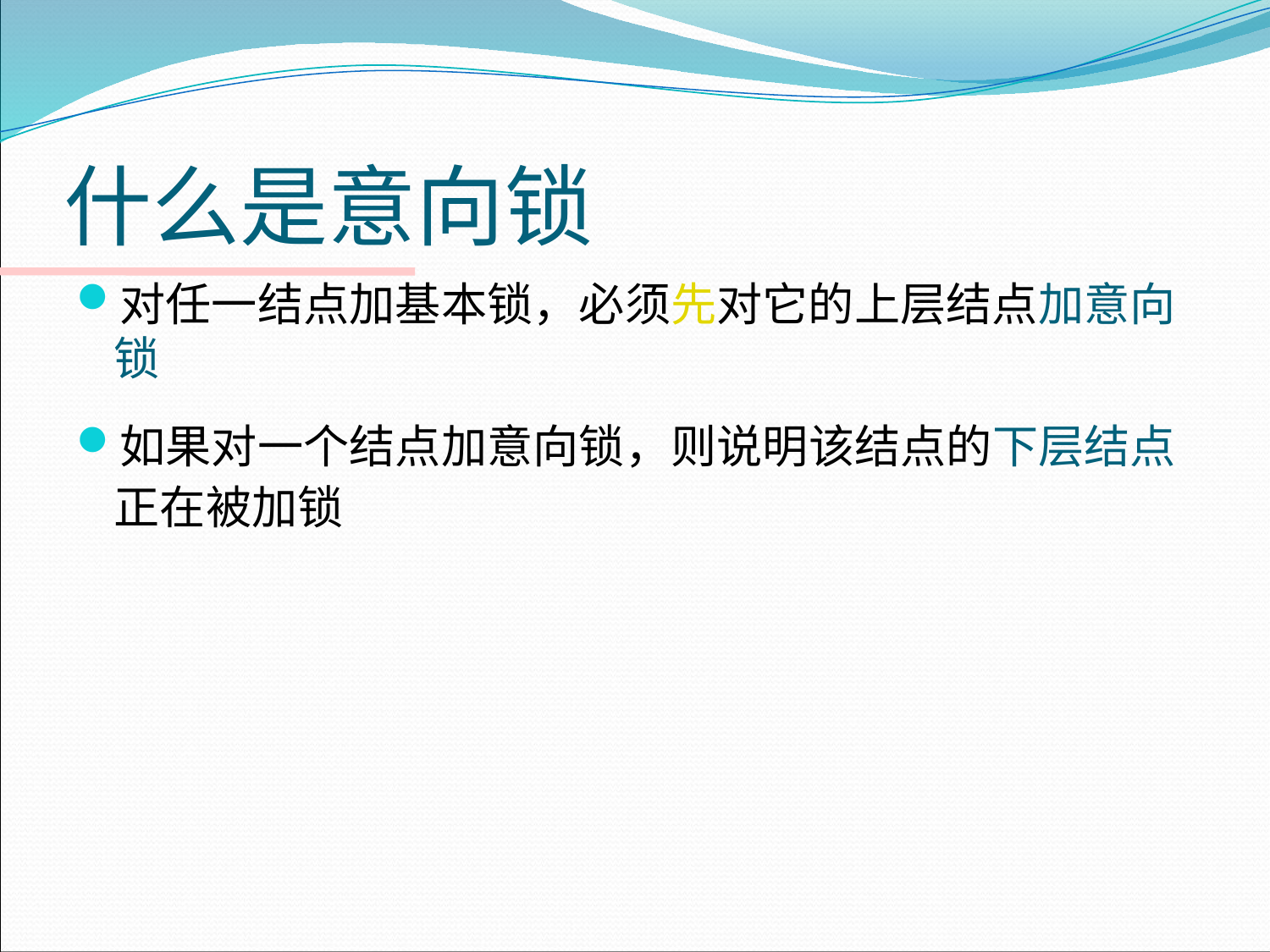

# 什么是意向锁
对任一结点加基本锁，必须先对它的上层结点加意向锁
如果对一个结点加意向锁，则说明该结点的下层结点正在被加锁

1048